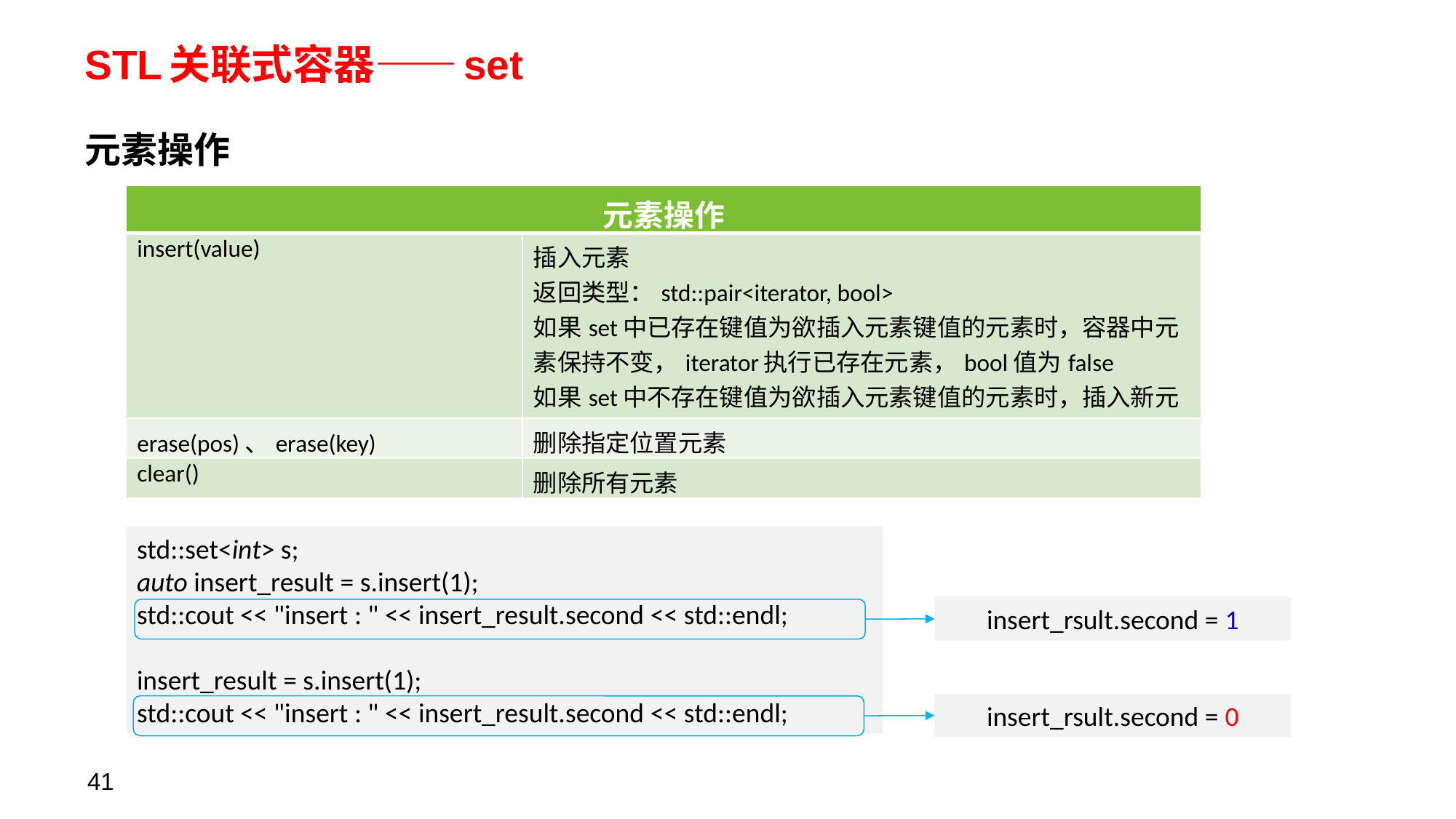

# STL关联式容器——set
元素操作
| 元素操作 |  |
| --- | --- |
| insert(value) | 插入元素 返回类型：std::pair<iterator, bool> 如果set中已存在键值为欲插入元素键值的元素时，容器中元素保持不变，iterator执行已存在元素，bool值为false 如果set中不存在键值为欲插入元素键值的元素时，插入新元素，iterator执行插入新元素，bool值为true |
| erase(pos)、erase(key) | 删除指定位置元素 |
| clear() | 删除所有元素 |
std::set<int> s;
auto insert_result = s.insert(1);
std::cout << "insert : " << insert_result.second << std::endl;
insert_result = s.insert(1);
std::cout << "insert : " << insert_result.second << std::endl;
insert_rsult.second = 1

insert_rsult.second = 0

41